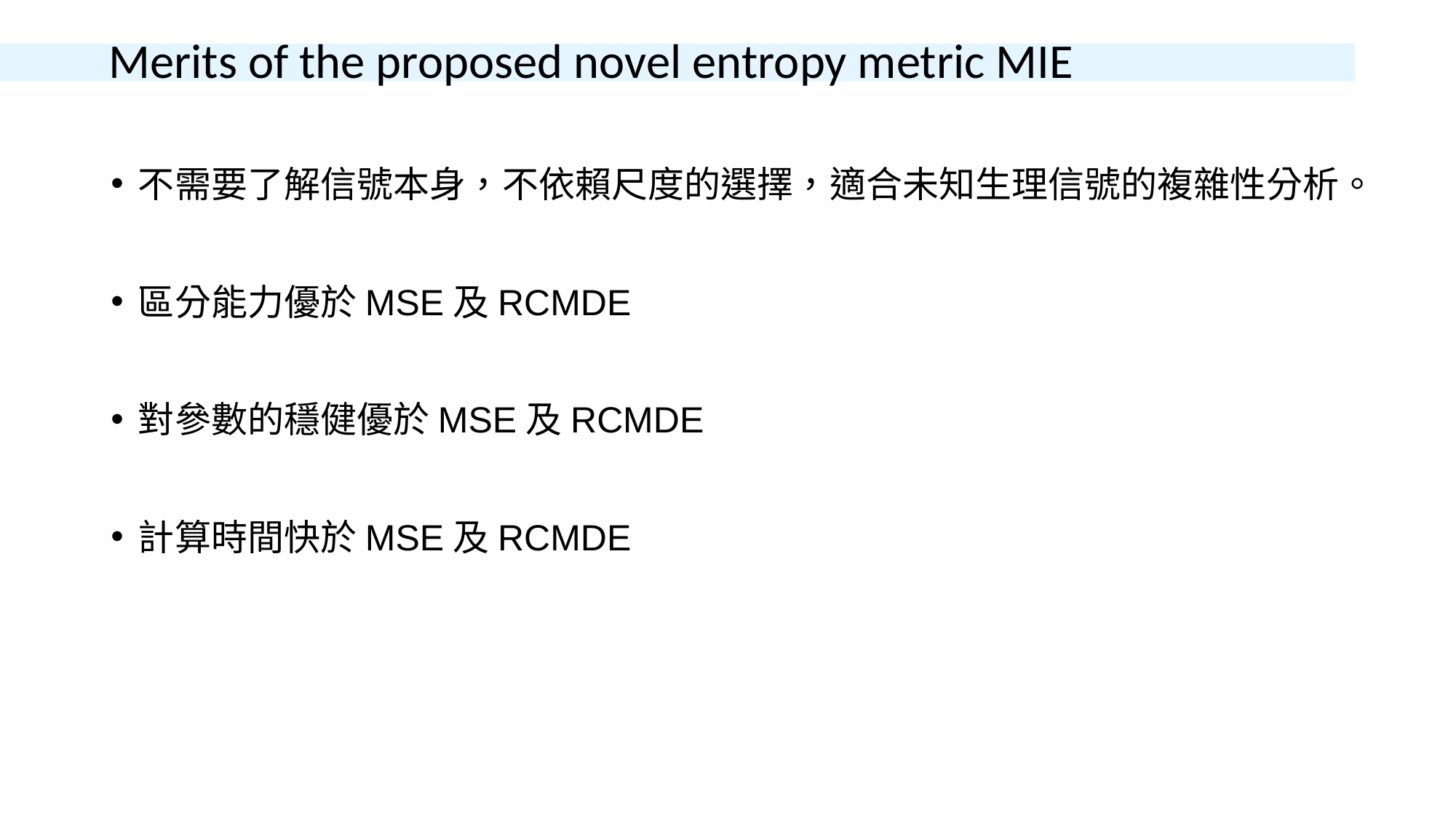

# Merits of the proposed novel entropy metric MIE
不需要了解信號本身，不依賴尺度的選擇，適合未知生理信號的複雜性分析。

區分能力優於MSE及RCMDE

對參數的穩健優於MSE及RCMDE

計算時間快於MSE及RCMDE